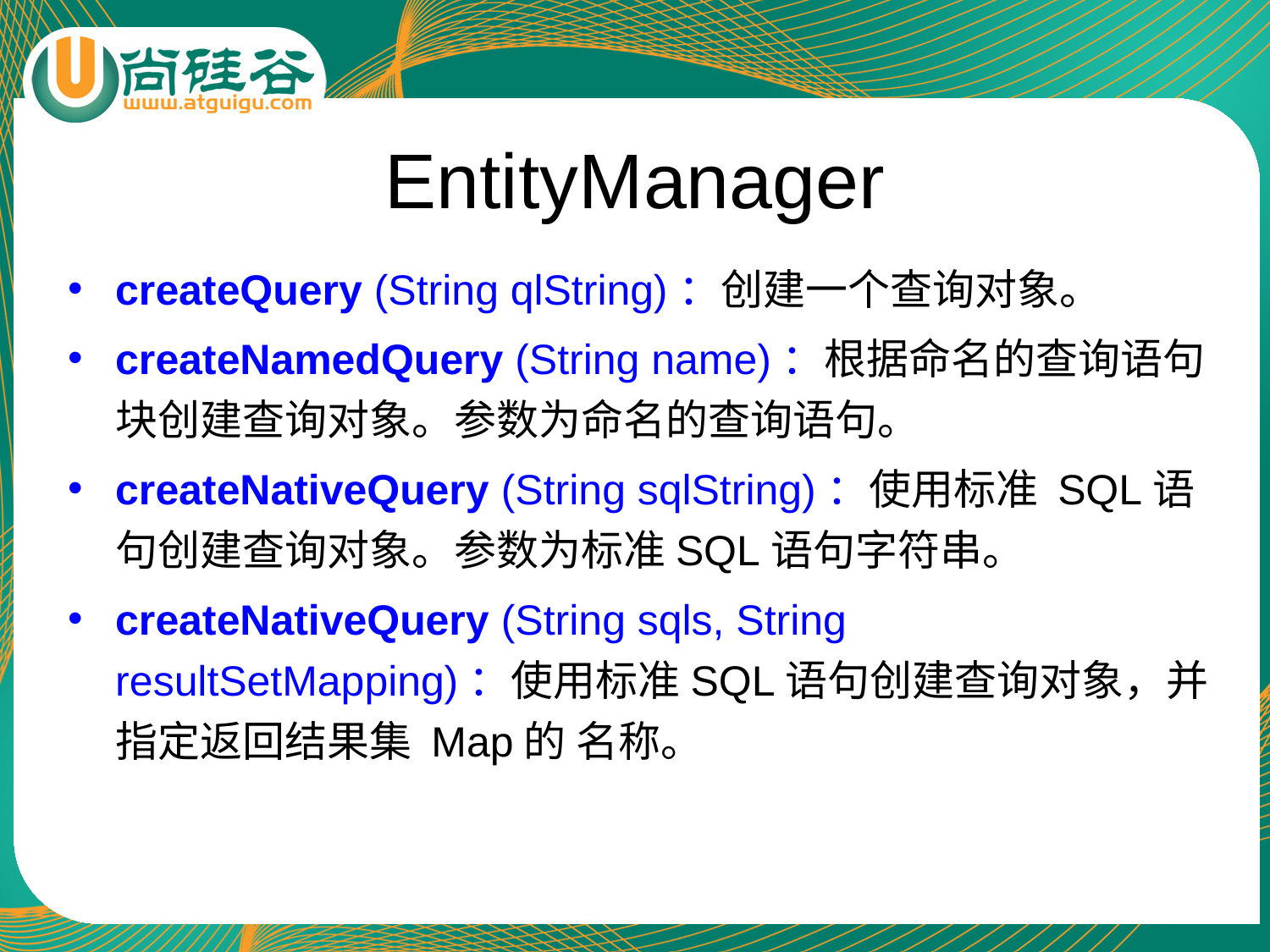

# EntityManager
createQuery (String qlString)：创建一个查询对象。
createNamedQuery (String name)：根据命名的查询语句块创建查询对象。参数为命名的查询语句。
createNativeQuery (String sqlString)：使用标准 SQL语句创建查询对象。参数为标准SQL语句字符串。
createNativeQuery (String sqls, String resultSetMapping)：使用标准SQL语句创建查询对象，并指定返回结果集 Map的 名称。